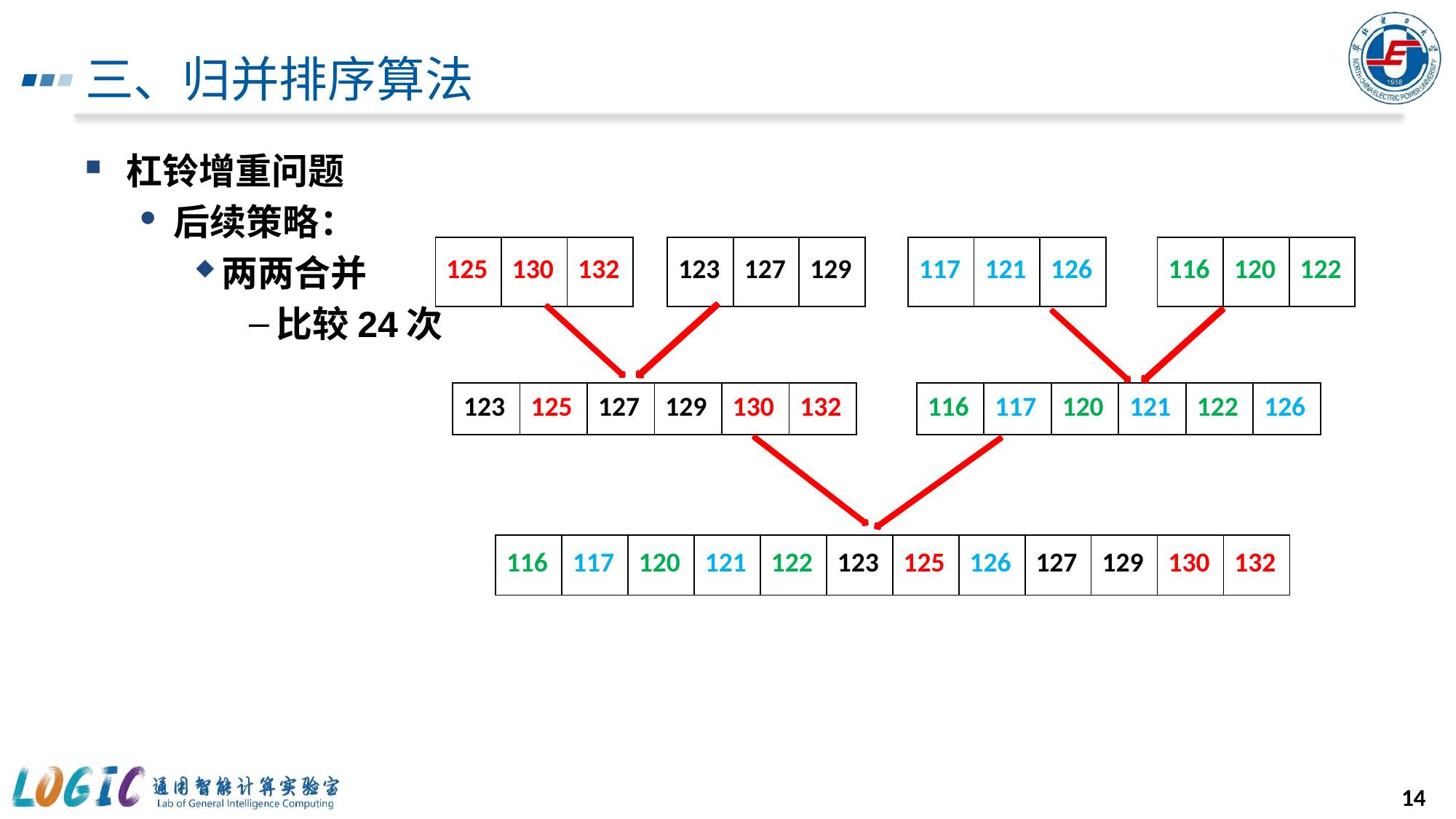

# 三、归并排序算法
杠铃增重问题
后续策略：
两两合并
比较24次
| 125 | 130 | 132 |
| --- | --- | --- |
| 123 | 127 | 129 |
| --- | --- | --- |
| 117 | 121 | 126 |
| --- | --- | --- |
| 116 | 120 | 122 |
| --- | --- | --- |

| 123 | 125 | 127 | 129 | 130 | 132 |
| --- | --- | --- | --- | --- | --- |
| 116 | 117 | 120 | 121 | 122 | 126 |
| --- | --- | --- | --- | --- | --- |

| 116 | 117 | 120 | 121 | 122 | 123 | 125 | 126 | 127 | 129 | 130 | 132 |
| --- | --- | --- | --- | --- | --- | --- | --- | --- | --- | --- | --- |
14